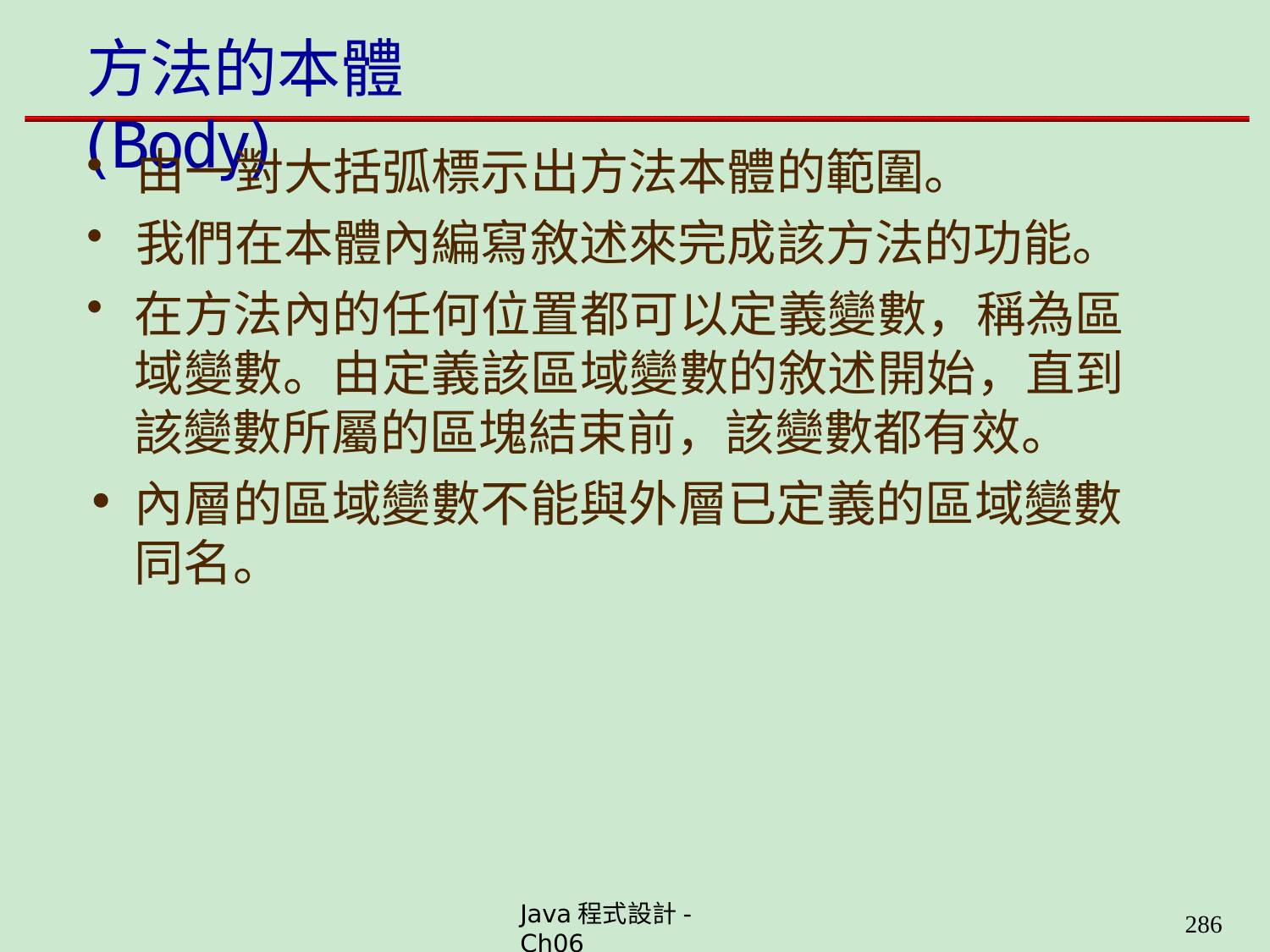

# 方法的本體(Body)
由一對大括弧標示出方法本體的範圍。
我們在本體內編寫敘述來完成該方法的功能。
在方法內的任何位置都可以定義變數，稱為區 域變數。由定義該區域變數的敘述開始，直到 該變數所屬的區塊結束前，該變數都有效。
內層的區域變數不能與外層已定義的區域變數 同名。
Java程式設計-Ch06
286